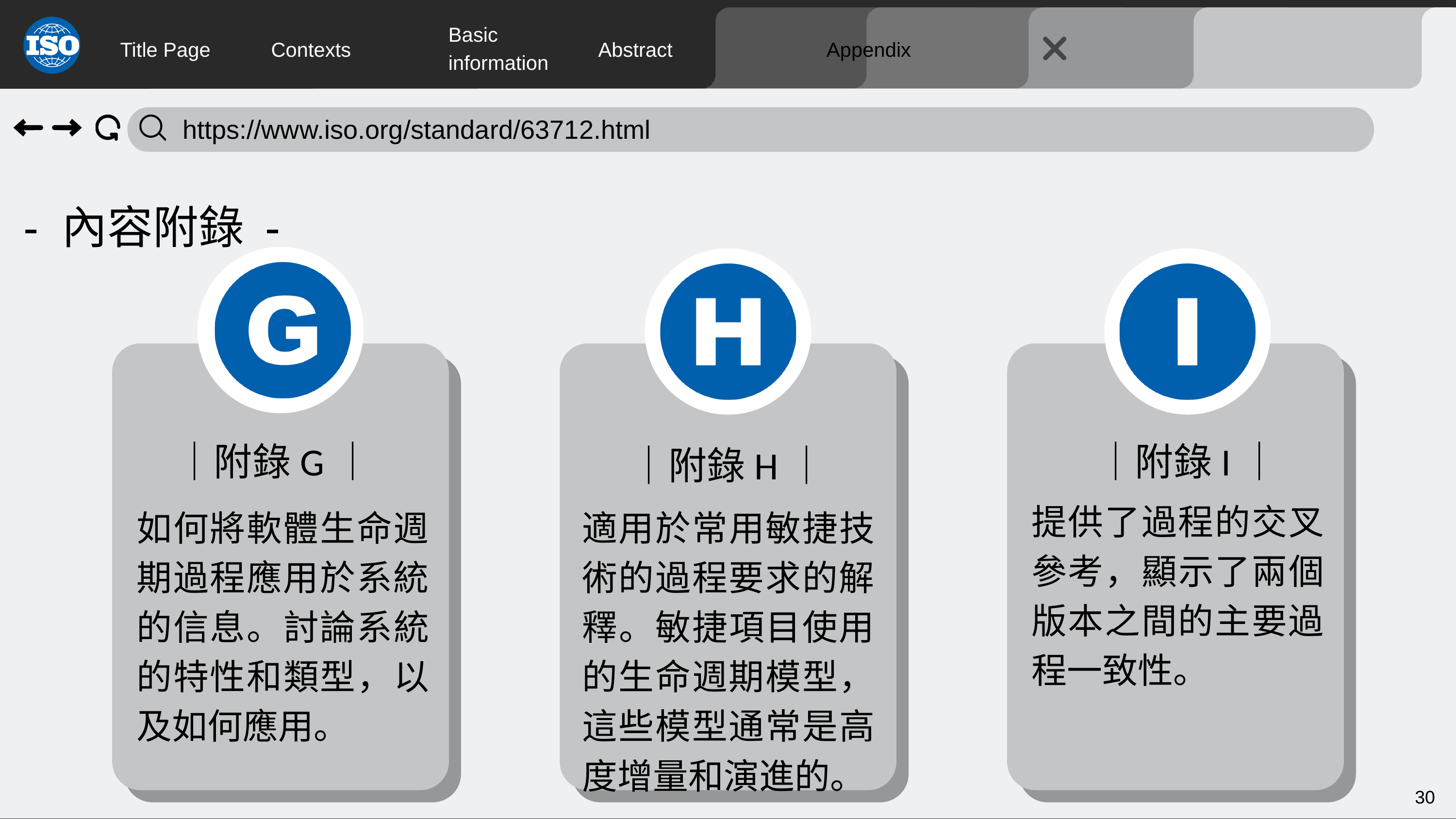

Title Page
Contexts
Abstract
Appendix

Basic
information

       https://www.iso.org/standard/63712.html

- 內容附錄 -

｜附錄G｜
｜附錄I｜
｜附錄H｜
提供了過程的交叉參考，顯示了兩個版本之間的主要過程一致性。

如何將軟體生命週期過程應用於系統的信息。討論系統的特性和類型，以及如何應用。

適用於常用敏捷技術的過程要求的解釋。敏捷項目使用的生命週期模型，這些模型通常是高度增量和演進的。

30